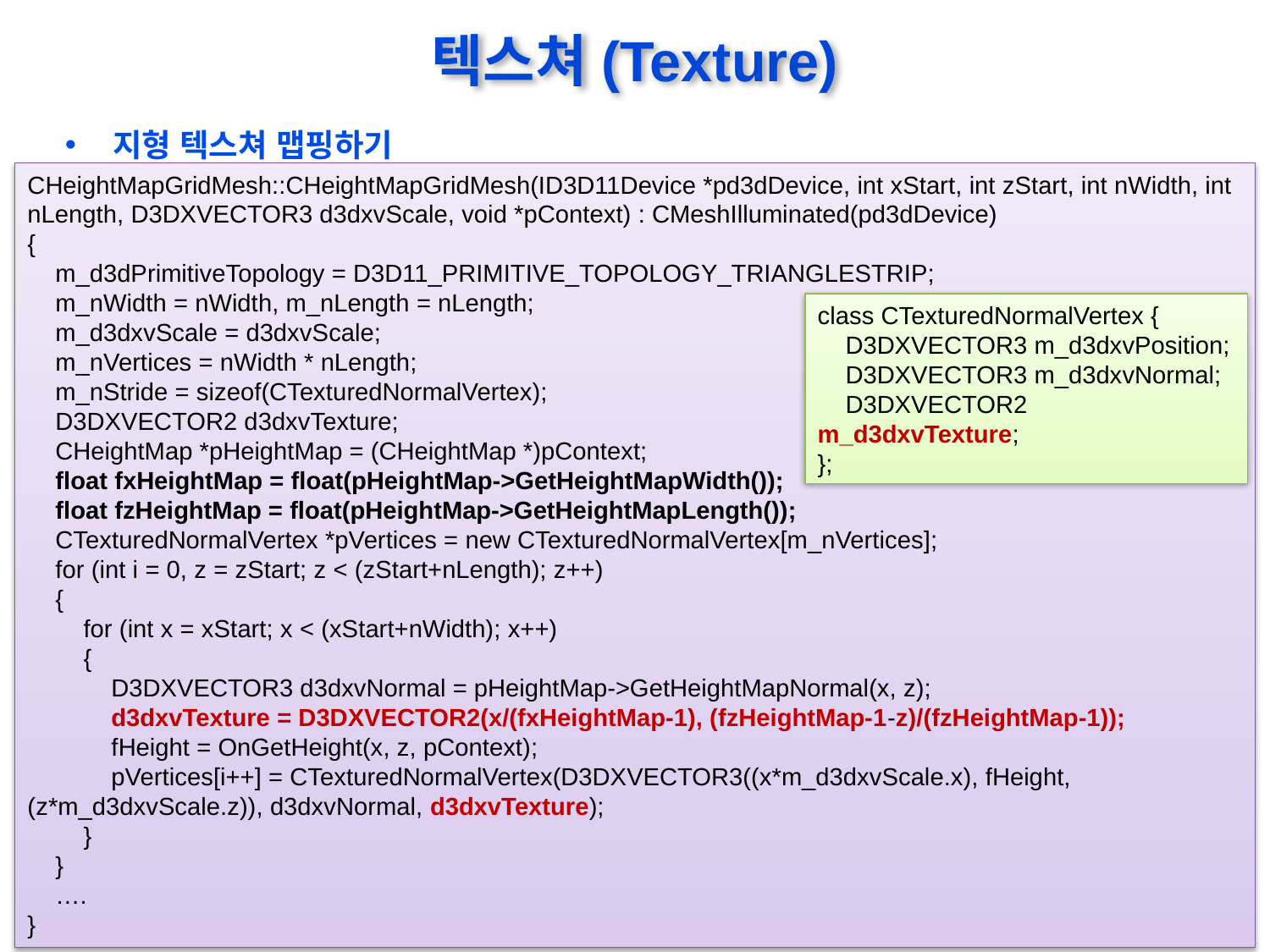

# 텍스쳐(Texture)
지형 텍스쳐 맵핑하기

CHeightMapGridMesh::CHeightMapGridMesh(ID3D11Device *pd3dDevice, int xStart, int zStart, int nWidth, int nLength, D3DXVECTOR3 d3dxvScale, void *pContext) : CMeshIlluminated(pd3dDevice)
{
    m_d3dPrimitiveTopology = D3D11_PRIMITIVE_TOPOLOGY_TRIANGLESTRIP;
    m_nWidth = nWidth, m_nLength = nLength;
    m_d3dxvScale = d3dxvScale;
    m_nVertices = nWidth * nLength;
    m_nStride = sizeof(CTexturedNormalVertex);
    D3DXVECTOR2 d3dxvTexture;
    CHeightMap *pHeightMap = (CHeightMap *)pContext;
    float fxHeightMap = float(pHeightMap->GetHeightMapWidth());
    float fzHeightMap = float(pHeightMap->GetHeightMapLength());
    CTexturedNormalVertex *pVertices = new CTexturedNormalVertex[m_nVertices];
    for (int i = 0, z = zStart; z < (zStart+nLength); z++)
    {
        for (int x = xStart; x < (xStart+nWidth); x++)
        {
            D3DXVECTOR3 d3dxvNormal = pHeightMap->GetHeightMapNormal(x, z);
            d3dxvTexture = D3DXVECTOR2(x/(fxHeightMap-1), (fzHeightMap-1-z)/(fzHeightMap-1));
            fHeight = OnGetHeight(x, z, pContext);
            pVertices[i++] = CTexturedNormalVertex(D3DXVECTOR3((x*m_d3dxvScale.x), fHeight, (z*m_d3dxvScale.z)), d3dxvNormal, d3dxvTexture);
        }
    }
    ….
}
class CTexturedNormalVertex {
    D3DXVECTOR3 m_d3dxvPosition;
    D3DXVECTOR3 m_d3dxvNormal;
    D3DXVECTOR2 m_d3dxvTexture;
};